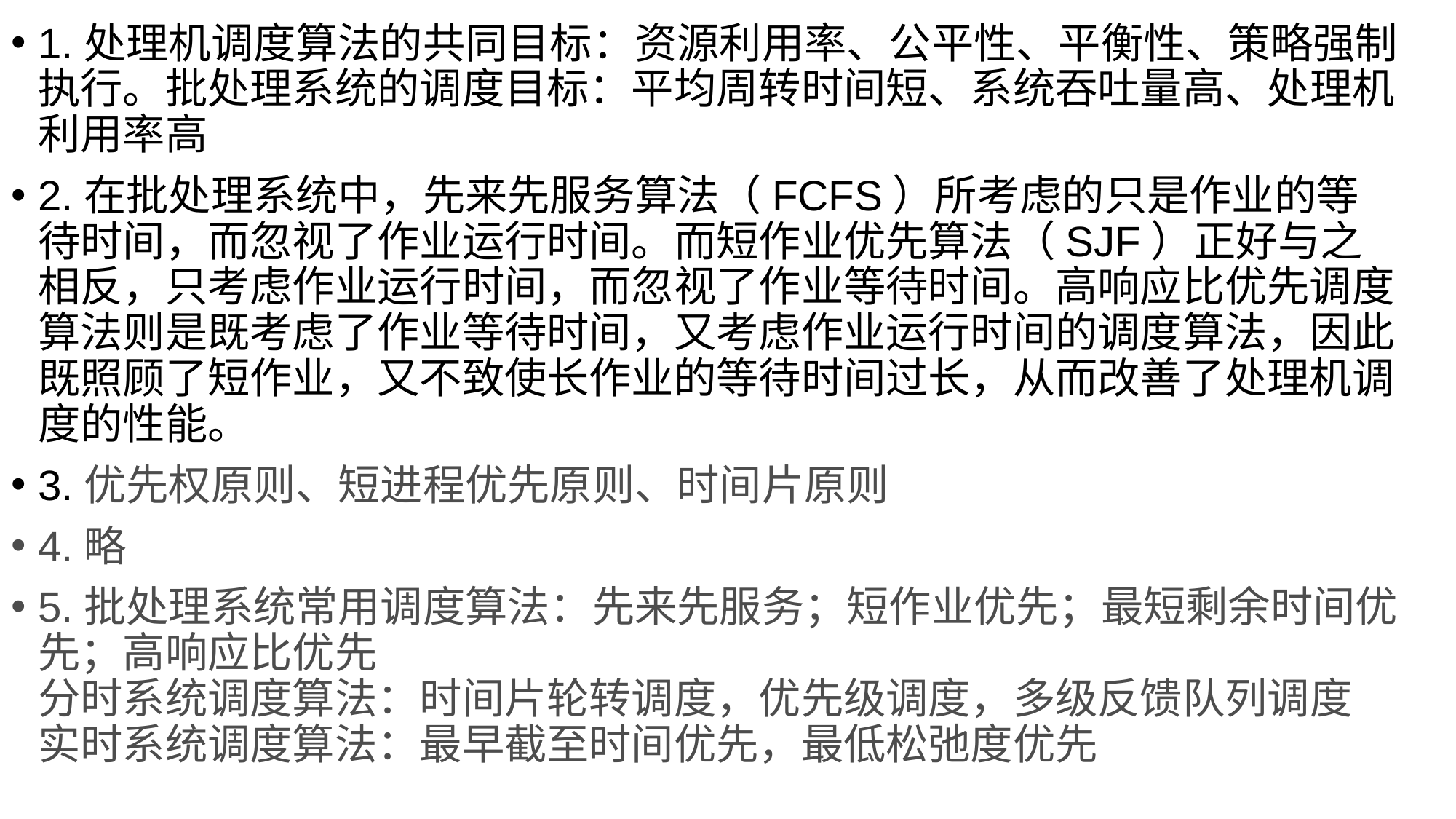

1.处理机调度算法的共同目标：资源利用率、公平性、平衡性、策略强制执行。批处理系统的调度目标：平均周转时间短、系统吞吐量高、处理机利用率高
2.在批处理系统中，先来先服务算法（FCFS）所考虑的只是作业的等待时间，而忽视了作业运行时间。而短作业优先算法（SJF）正好与之相反，只考虑作业运行时间，而忽视了作业等待时间。高响应比优先调度算法则是既考虑了作业等待时间，又考虑作业运行时间的调度算法，因此既照顾了短作业，又不致使长作业的等待时间过长，从而改善了处理机调度的性能。
3.优先权原则、短进程优先原则、时间片原则
4.略
5.批处理系统常用调度算法：先来先服务；短作业优先；最短剩余时间优先；高响应比优先
分时系统调度算法：时间片轮转调度，优先级调度，多级反馈队列调度
实时系统调度算法：最早截至时间优先，最低松弛度优先